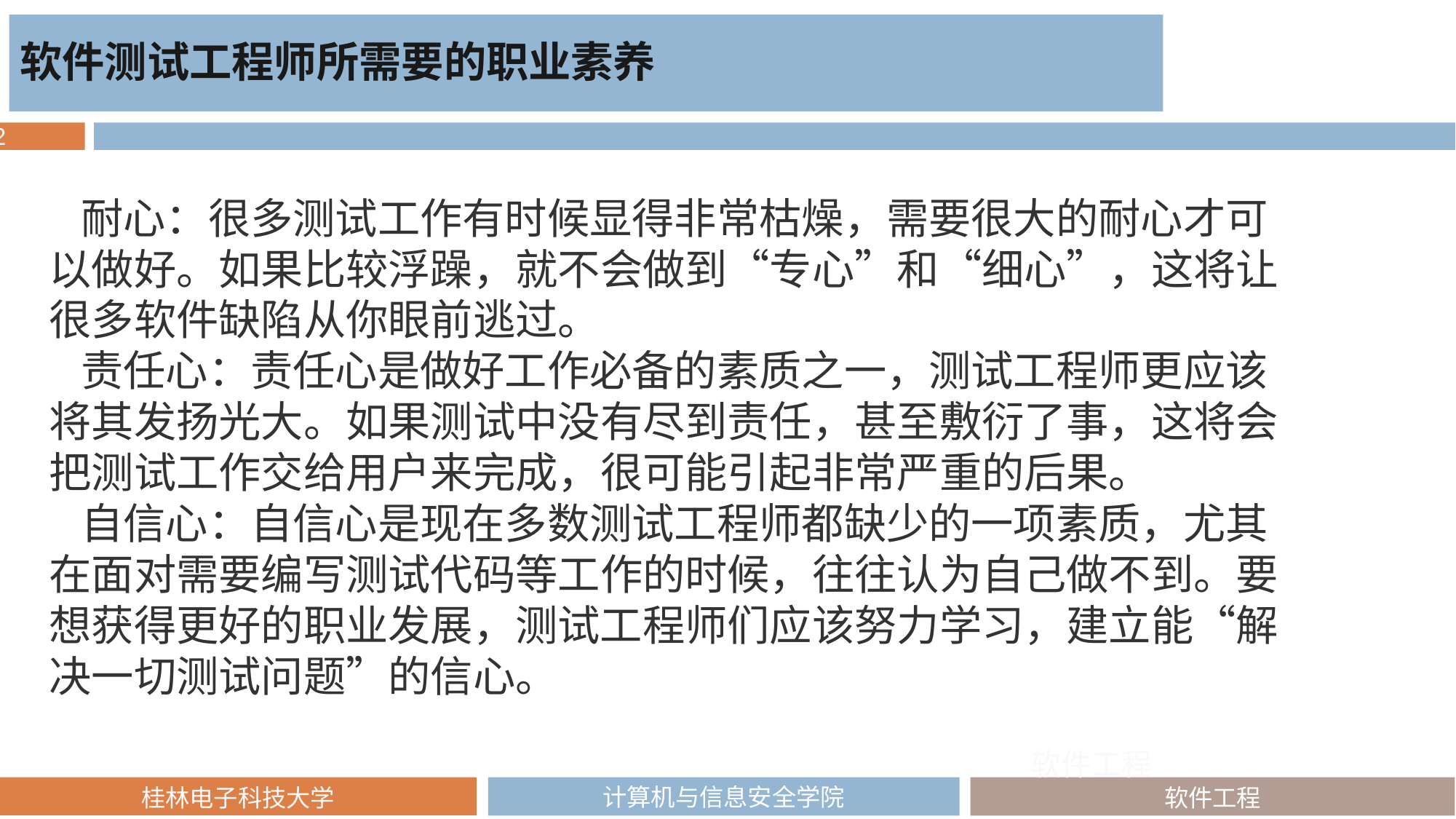

软件测试工程师所需要的职业素养

耐心：很多测试工作有时候显得非常枯燥，需要很大的耐心才可以做好。如果比较浮躁，就不会做到“专心”和“细心”，这将让很多软件缺陷从你眼前逃过。
责任心：责任心是做好工作必备的素质之一，测试工程师更应该将其发扬光大。如果测试中没有尽到责任，甚至敷衍了事，这将会把测试工作交给用户来完成，很可能引起非常严重的后果。
自信心：自信心是现在多数测试工程师都缺少的一项素质，尤其在面对需要编写测试代码等工作的时候，往往认为自己做不到。要想获得更好的职业发展，测试工程师们应该努力学习，建立能“解决一切测试问题”的信心。
软件工程